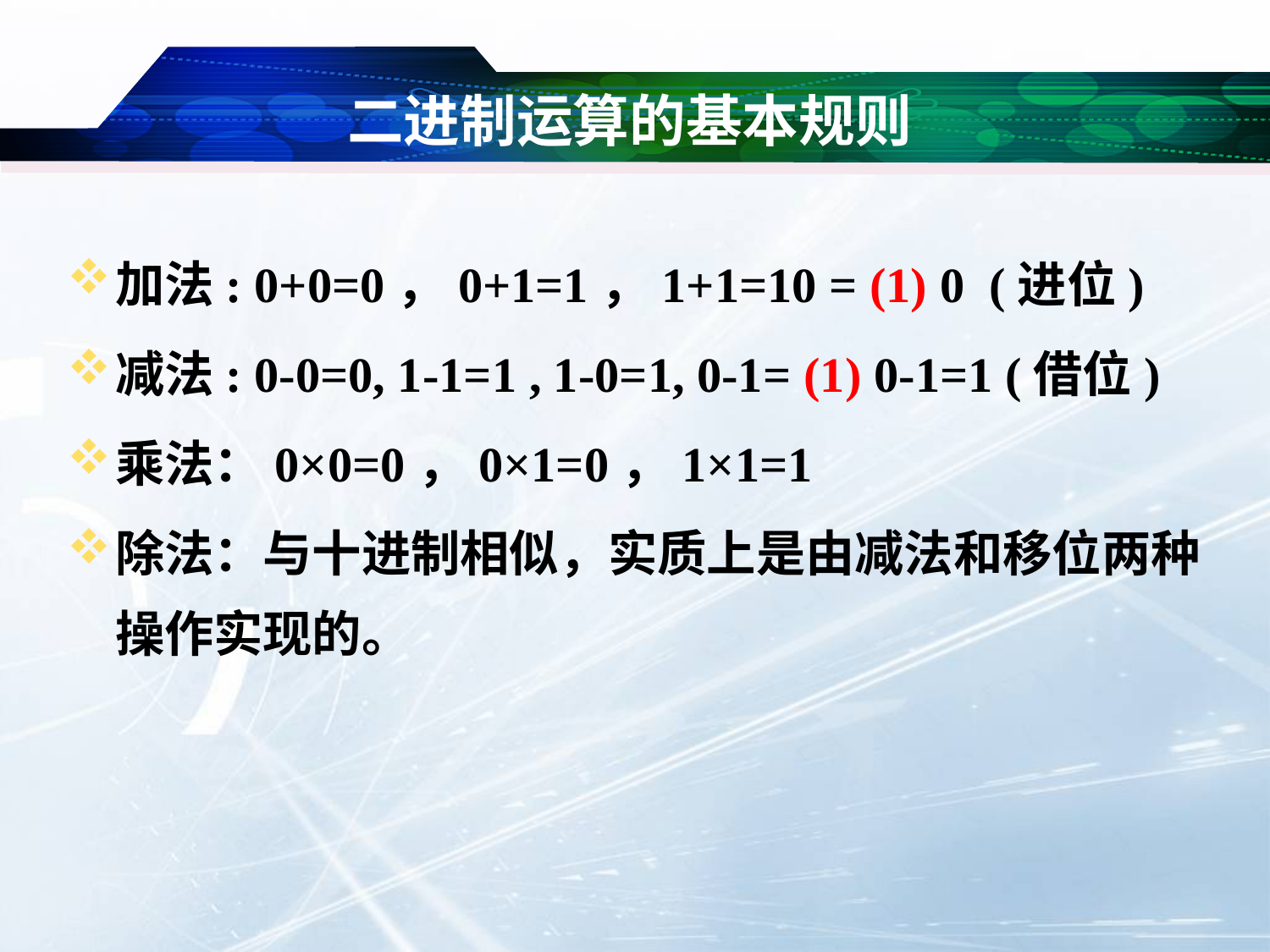

# 二进制运算的基本规则
加法: 0+0=0，0+1=1，1+1=10 = (1) 0  (进位)
减法: 0-0=0, 1-1=1 , 1-0=1, 0-1= (1) 0-1=1 (借位)
乘法：0×0=0，0×1=0，1×1=1
除法：与十进制相似，实质上是由减法和移位两种操作实现的。